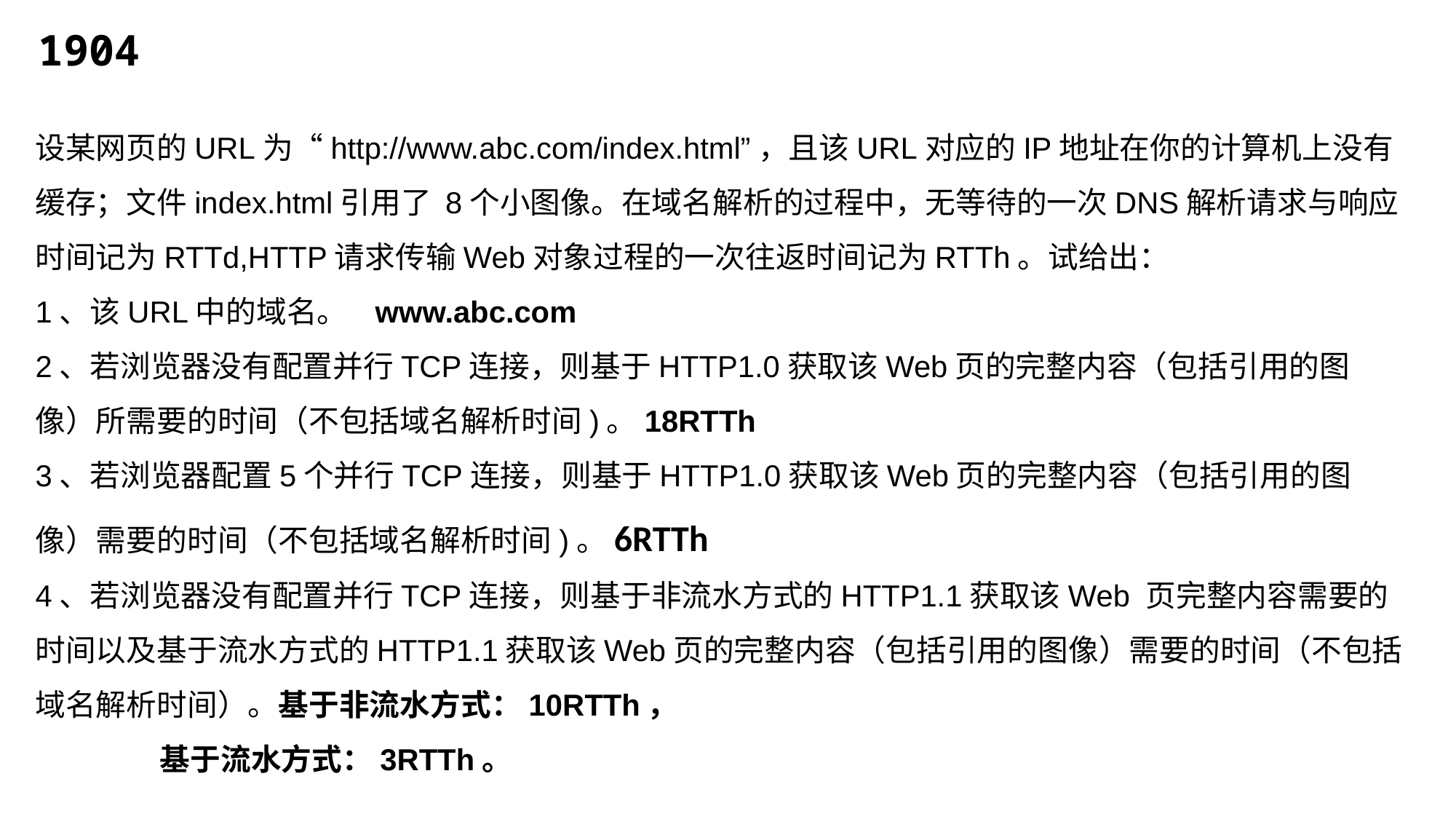

1904
设某网页的URL为“http://www.abc.com/index.html”，且该URL对应的IP地址在你的计算机上没有缓存；文件index.html引用了 8个小图像。在域名解析的过程中，无等待的一次DNS解析请求与响应时间记为RTTd,HTTP请求传输Web对象过程的一次往返时间记为RTTh。试给出：
1、该URL中的域名。   www.abc.com
2、若浏览器没有配置并行TCP连接，则基于HTTP1.0获取该Web页的完整内容（包括引用的图像）所需要的时间（不包括域名解析时间)。18RTTh
3、若浏览器配置5个并行TCP连接，则基于HTTP1.0获取该Web页的完整内容（包括引用的图像）需要的时间（不包括域名解析时间)。6RTTh
4、若浏览器没有配置并行TCP连接，则基于非流水方式的HTTP1.1获取该Web 页完整内容需要的时间以及基于流水方式的HTTP1.1获取该Web页的完整内容（包括引用的图像）需要的时间（不包括域名解析时间）。基于非流水方式：10RTTh，
                 基于流水方式：3RTTh。